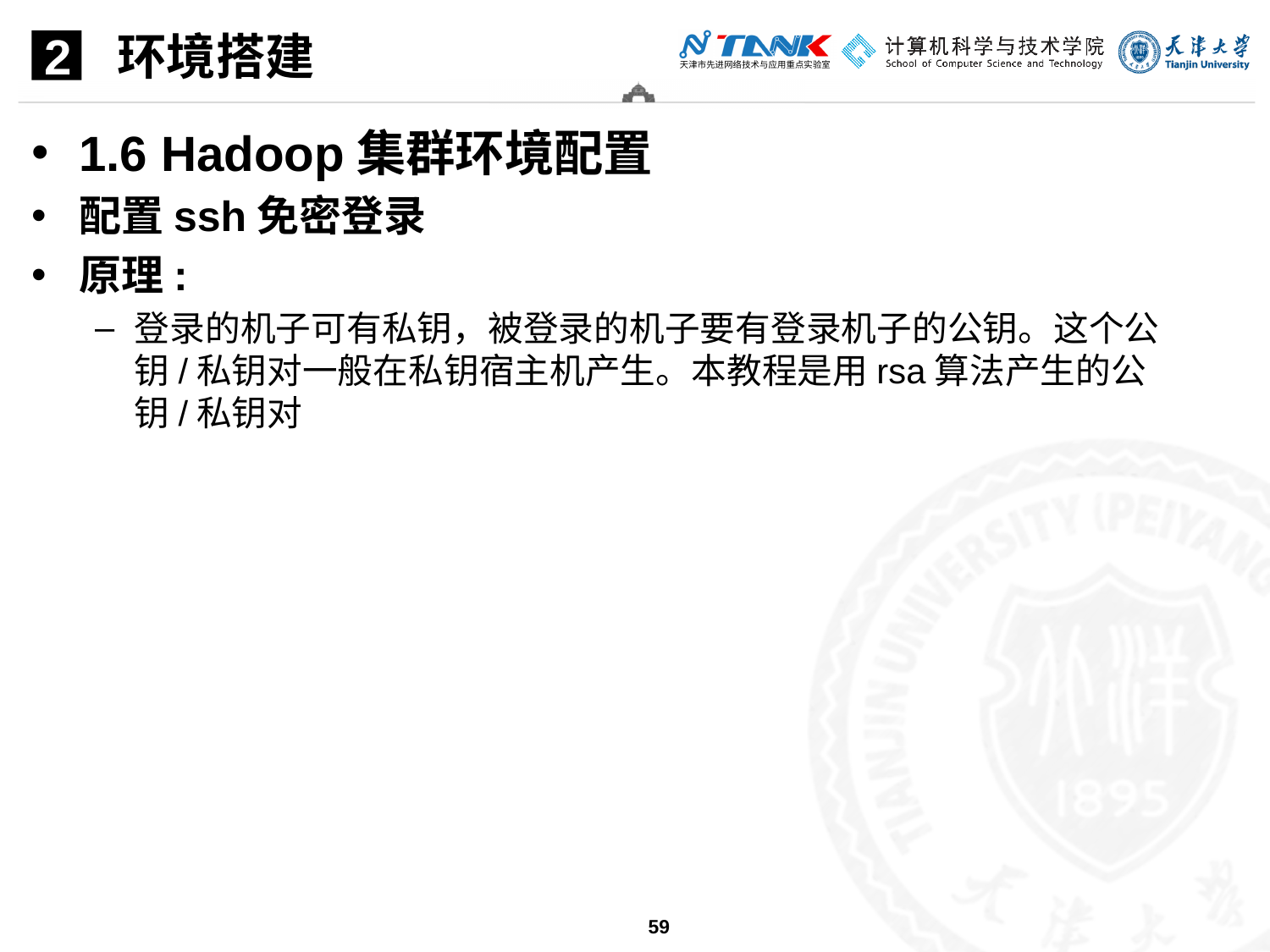

环境搭建
2
1.6 Hadoop集群环境配置
配置ssh免密登录
原理:
登录的机子可有私钥，被登录的机子要有登录机子的公钥。这个公钥/私钥对一般在私钥宿主机产生。本教程是用rsa算法产生的公钥/私钥对

59